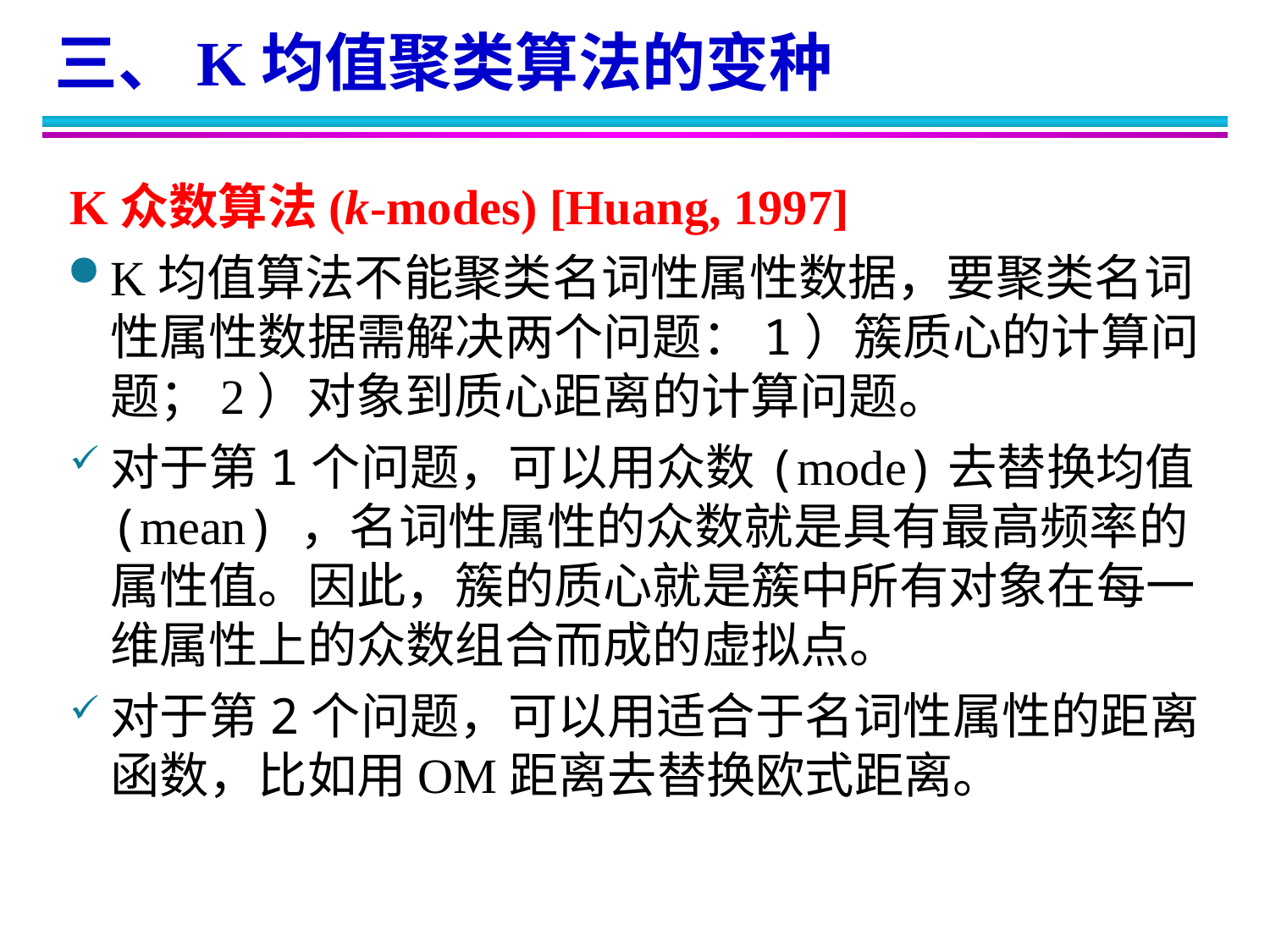

三、K均值聚类算法的变种
K众数算法(k-modes) [Huang, 1997]
K均值算法不能聚类名词性属性数据，要聚类名词性属性数据需解决两个问题：1）簇质心的计算问题；2）对象到质心距离的计算问题。
对于第1个问题，可以用众数(mode)去替换均值(mean) ，名词性属性的众数就是具有最高频率的属性值。因此，簇的质心就是簇中所有对象在每一维属性上的众数组合而成的虚拟点。
对于第2个问题，可以用适合于名词性属性的距离函数，比如用OM距离去替换欧式距离。